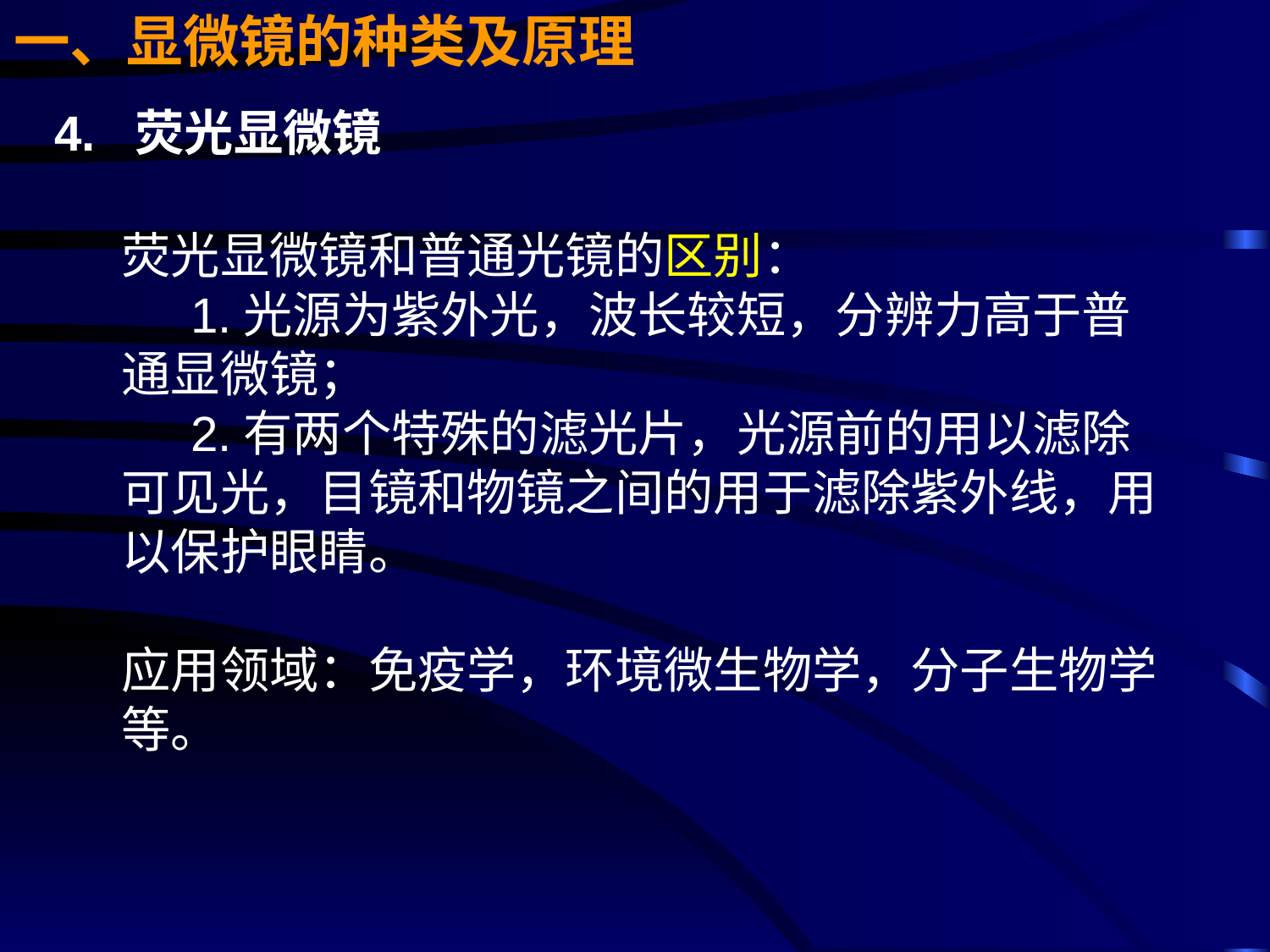

一、显微镜的种类及原理
4.  荧光显微镜
荧光显微镜和普通光镜的区别：
     1.光源为紫外光，波长较短，分辨力高于普通显微镜；
     2.有两个特殊的滤光片，光源前的用以滤除可见光，目镜和物镜之间的用于滤除紫外线，用以保护眼睛。

应用领域：免疫学，环境微生物学，分子生物学等。